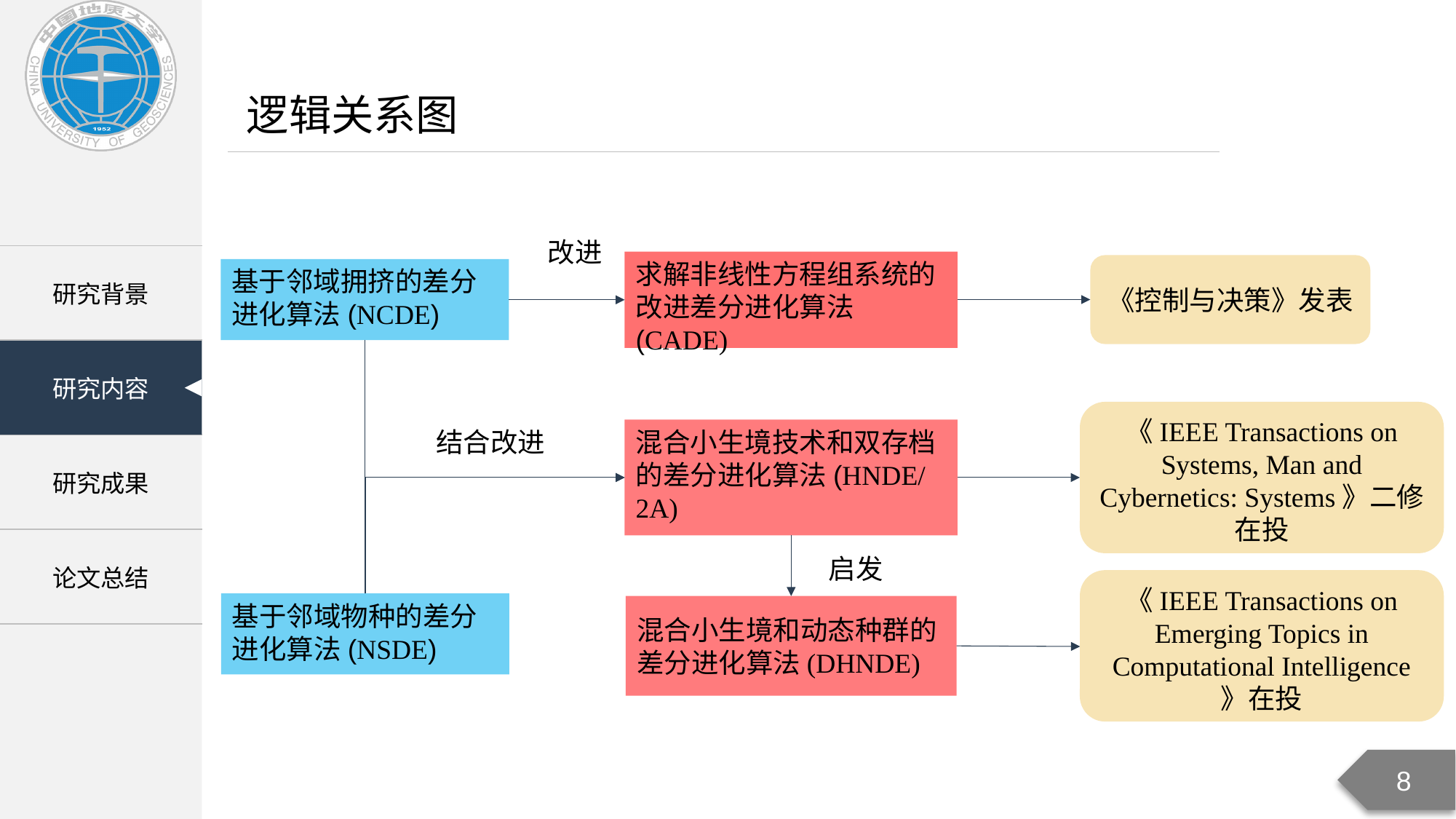

逻辑关系图
改进
求解非线性方程组系统的改进差分进化算法(CADE)

《控制与决策》发表
基于邻域拥挤的差分进化算法(NCDE)

《IEEE Transactions on Systems, Man and Cybernetics: Systems》二修在投

结合改进
混合小生境技术和双存档的差分进化算法(HNDE/2A)

启发
《IEEE Transactions on Emerging Topics in Computational Intelligence
》在投

基于邻域物种的差分进化算法(NSDE)

混合小生境和动态种群的差分进化算法(DHNDE)